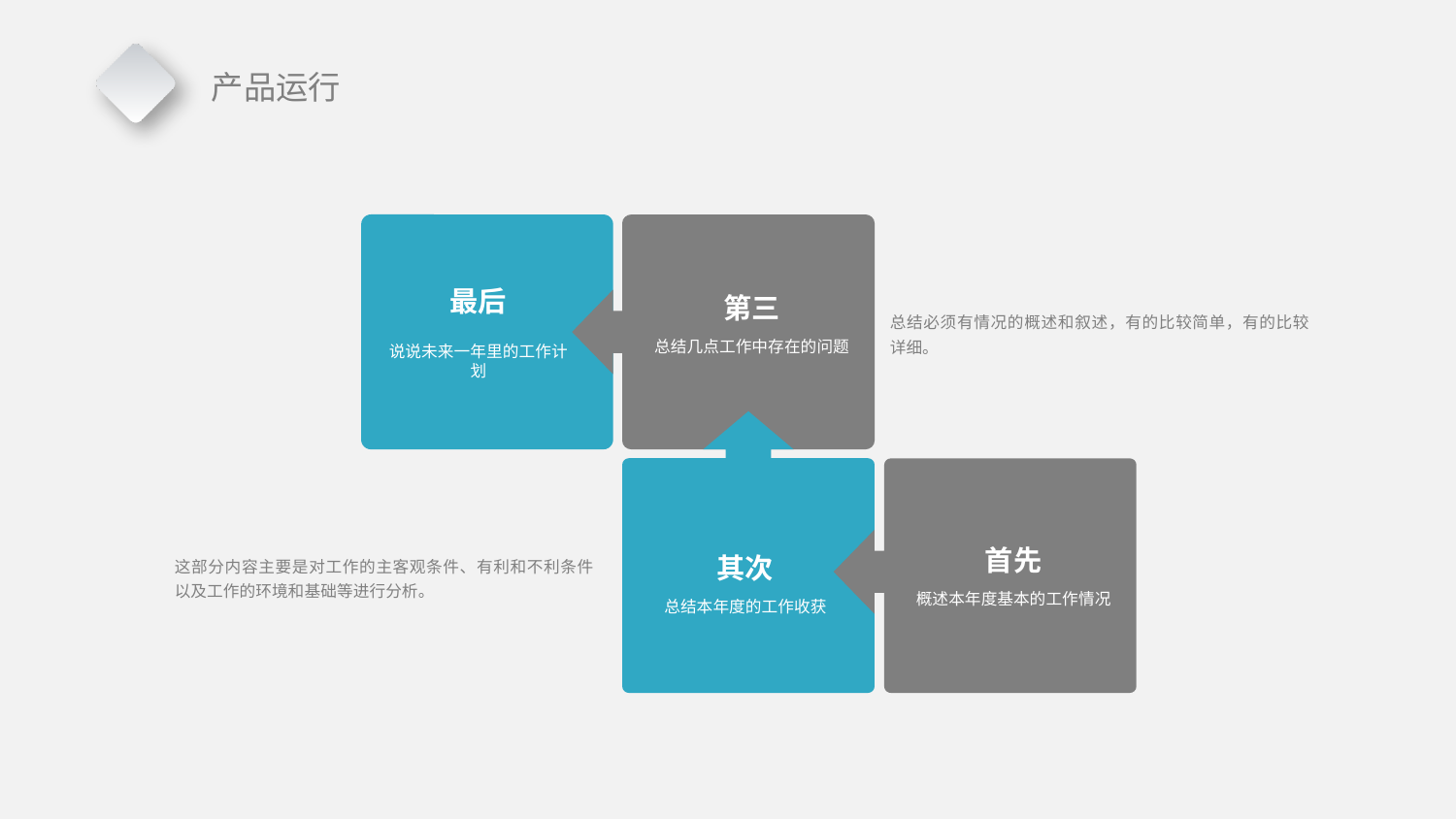

最后
说说未来一年里的工作计划
第三
总结几点工作中存在的问题

总结必须有情况的概述和叙述，有的比较简单，有的比较详细。
其次
总结本年度的工作收获
这部分内容主要是对工作的主客观条件、有利和不利条件以及工作的环境和基础等进行分析。
首先
概述本年度基本的工作情况